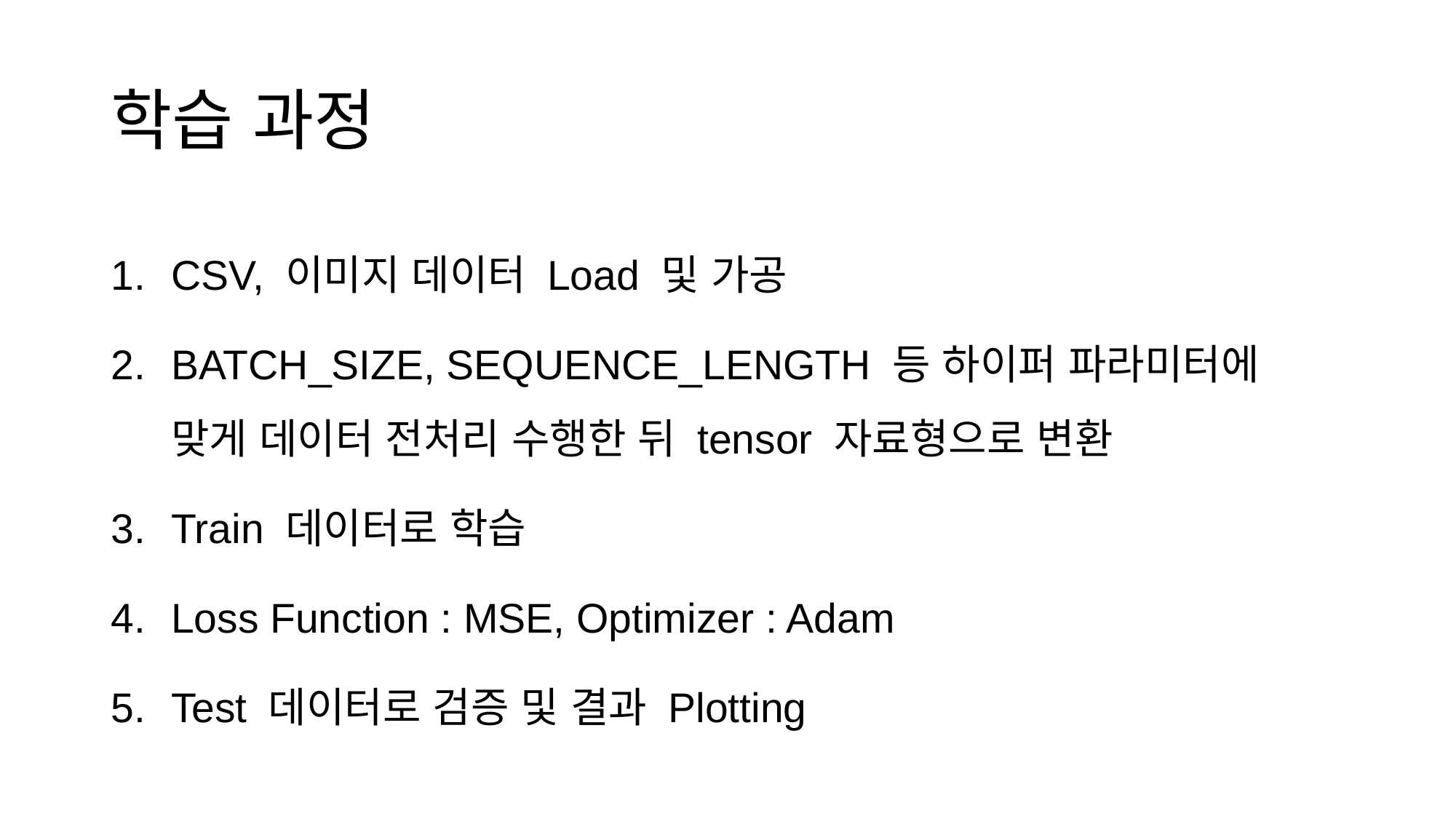

# 학습 과정
CSV, 이미지 데이터 Load 및 가공
BATCH_SIZE, SEQUENCE_LENGTH 등 하이퍼 파라미터에 맞게 데이터 전처리 수행한 뒤 tensor 자료형으로 변환
Train 데이터로 학습
Loss Function : MSE, Optimizer : Adam
Test 데이터로 검증 및 결과 Plotting